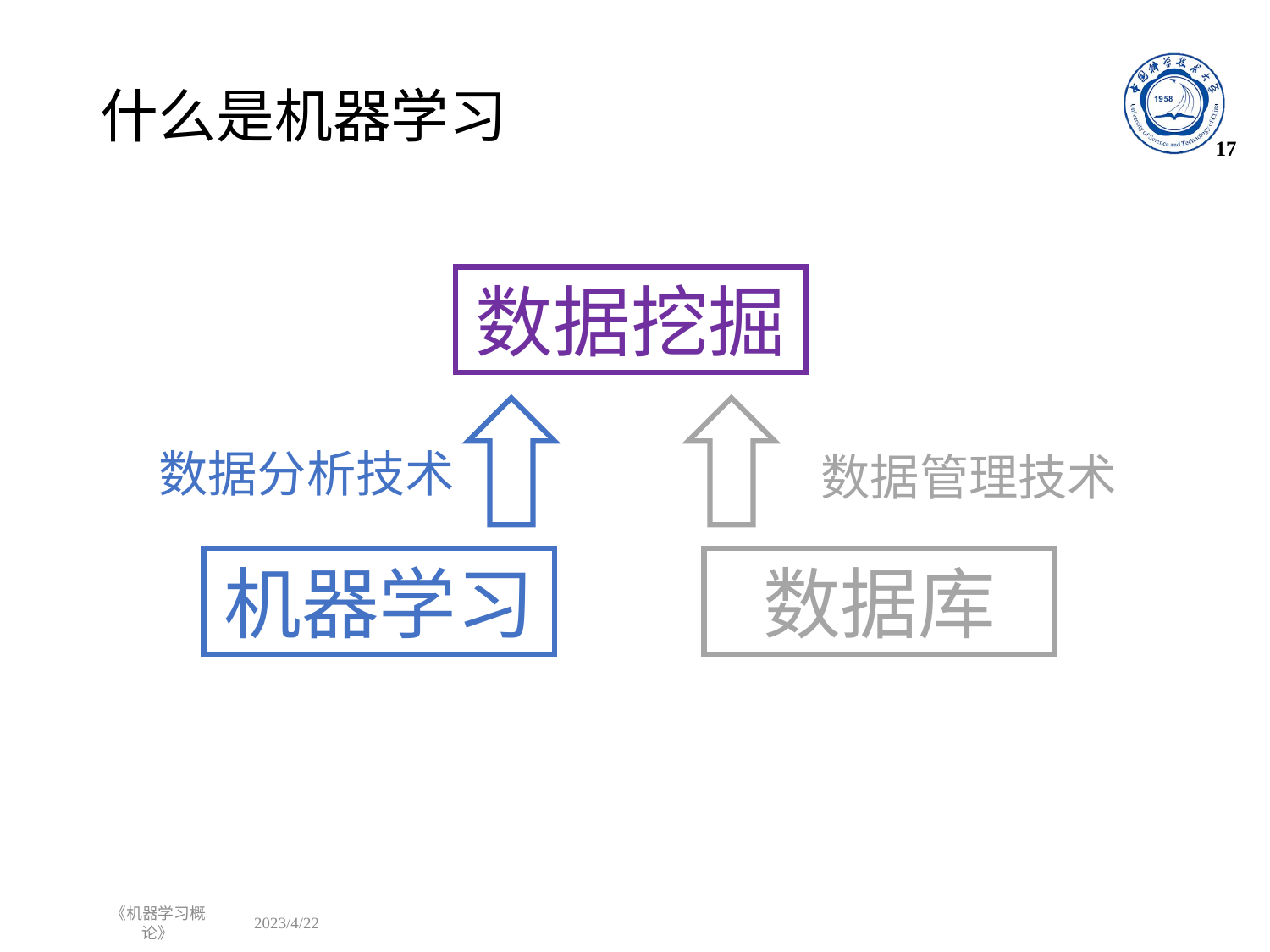

# 什么是机器学习
17
数据挖掘

数据分析技术
数据管理技术
机器学习
数据库
《机器学习概论》
2023/4/22